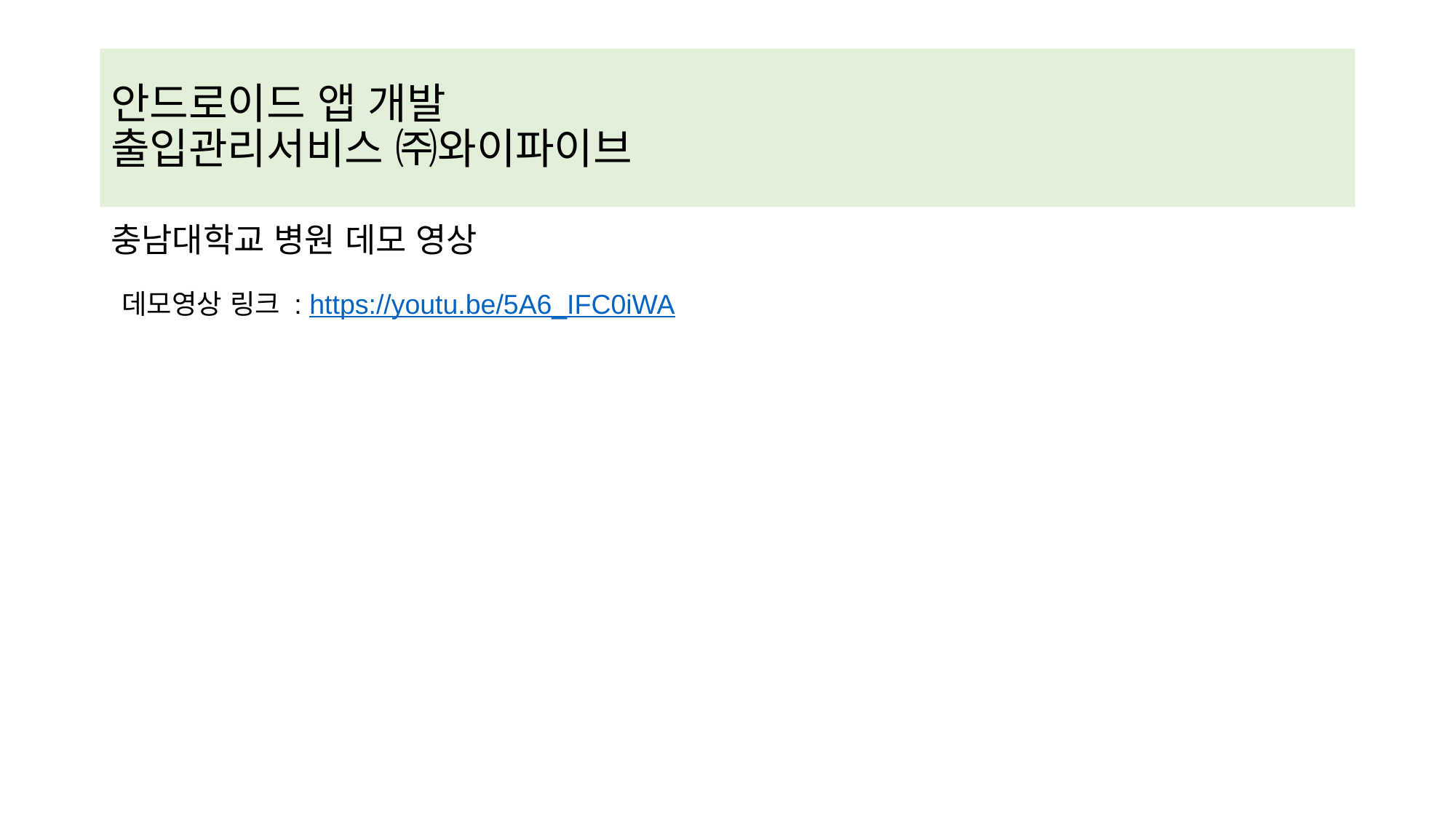

# 안드로이드 앱 개발 출입관리서비스 ㈜와이파이브
충남대학교 병원 데모 영상
데모영상 링크 : https://youtu.be/5A6_IFC0iWA